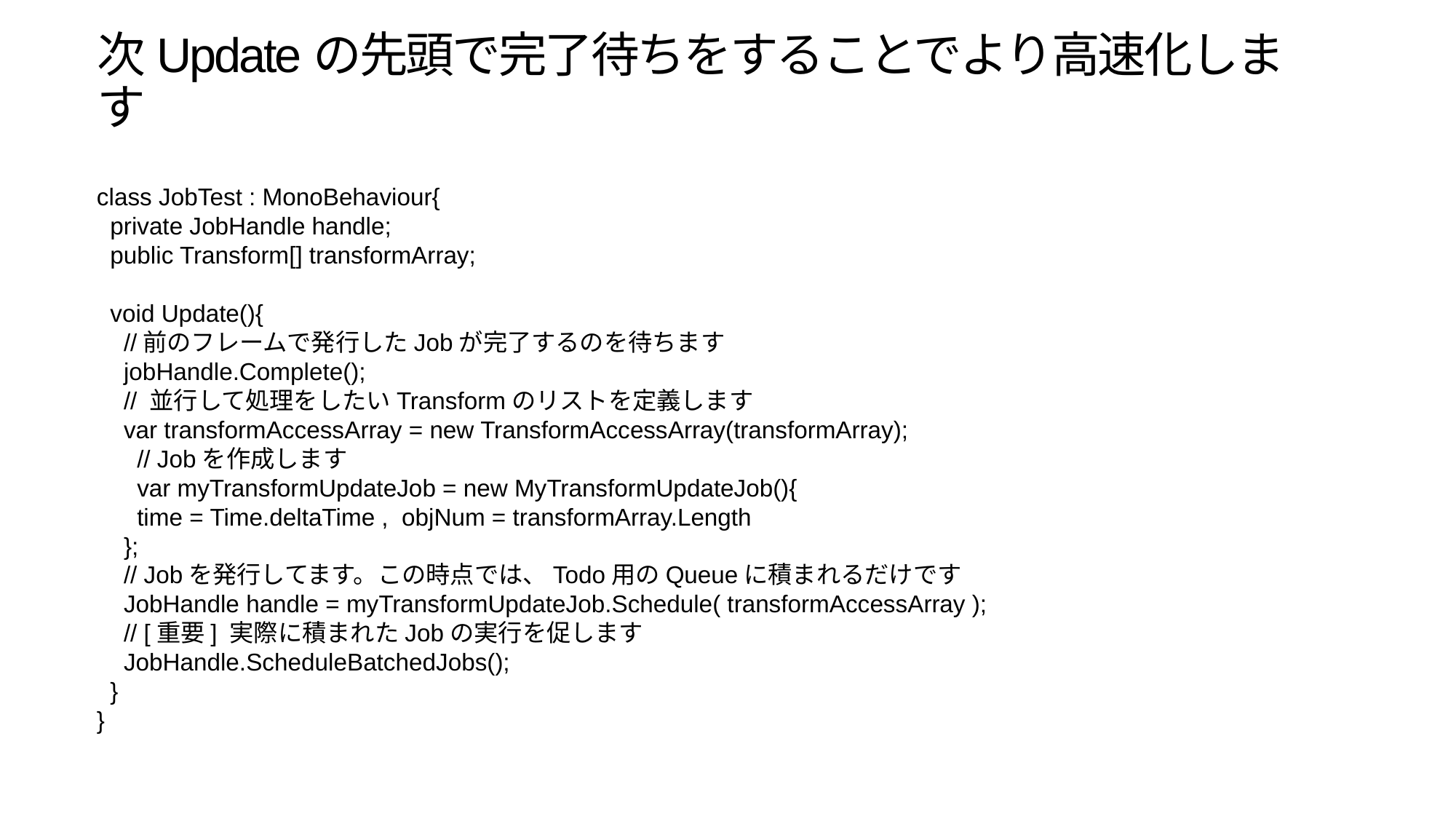

# 次Updateの先頭で完了待ちをすることでより高速化します
class JobTest : MonoBehaviour{
  private JobHandle handle;
  public Transform[] transformArray;

  void Update(){
    //前のフレームで発行したJobが完了するのを待ちます
    jobHandle.Complete();
    // 並行して処理をしたいTransformのリストを定義します
    var transformAccessArray = new TransformAccessArray(transformArray);
      // Jobを作成します
      var myTransformUpdateJob = new MyTransformUpdateJob(){
      time = Time.deltaTime ,  objNum = transformArray.Length
    };
    // Jobを発行してます。この時点では、Todo用のQueueに積まれるだけです
    JobHandle handle = myTransformUpdateJob.Schedule( transformAccessArray );
    // [重要] 実際に積まれたJobの実行を促します
    JobHandle.ScheduleBatchedJobs();
  }
}